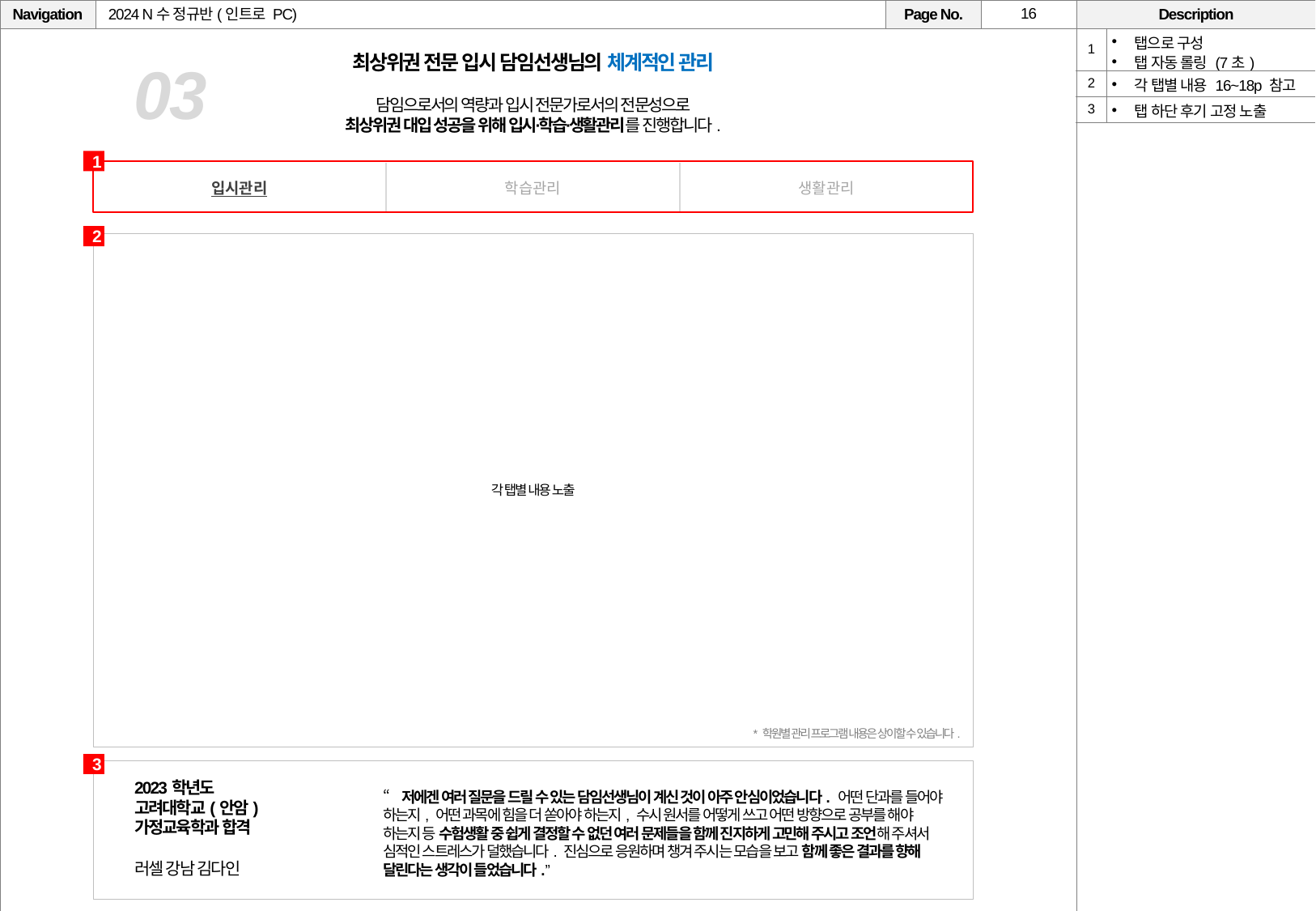

# 2024 N수 정규반(인트로 PC)
| 1 | 탭으로 구성 탭 자동 롤링 (7초) |
| --- | --- |
| 2 | 각 탭별 내용 16~18p 참고 |
| 3 | 탭 하단 후기 고정 노출 |
최상위권 전문 입시 담임선생님의 체계적인 관리

담임으로서의 역량과 입시 전문가로서의 전문성으로
최상위권 대입 성공을 위해 입시∙학습∙생활관리를 진행합니다.

03
1

| 입시관리 | 학습관리 | 생활관리 |
| --- | --- | --- |
2
각 탭별 내용 노출
* 학원별 관리 프로그램 내용은 상이할 수 있습니다.
3

2023학년도
고려대학교(안암)
가정교육학과 합격

러셀 강남 김다인
“저에겐 여러 질문을 드릴 수 있는 담임선생님이 계신 것이 아주 안심이었습니다. 어떤 단과를 들어야 하는지, 어떤 과목에 힘을 더 쏟아야 하는지, 수시 원서를 어떻게 쓰고 어떤 방향으로 공부를 해야 하는지 등 수험생활 중 쉽게 결정할 수 없던 여러 문제들을 함께 진지하게 고민해 주시고 조언해 주셔서 심적인 스트레스가 덜했습니다. 진심으로 응원하며 챙겨 주시는 모습을 보고 함께 좋은 결과를 향해 달린다는 생각이 들었습니다.”